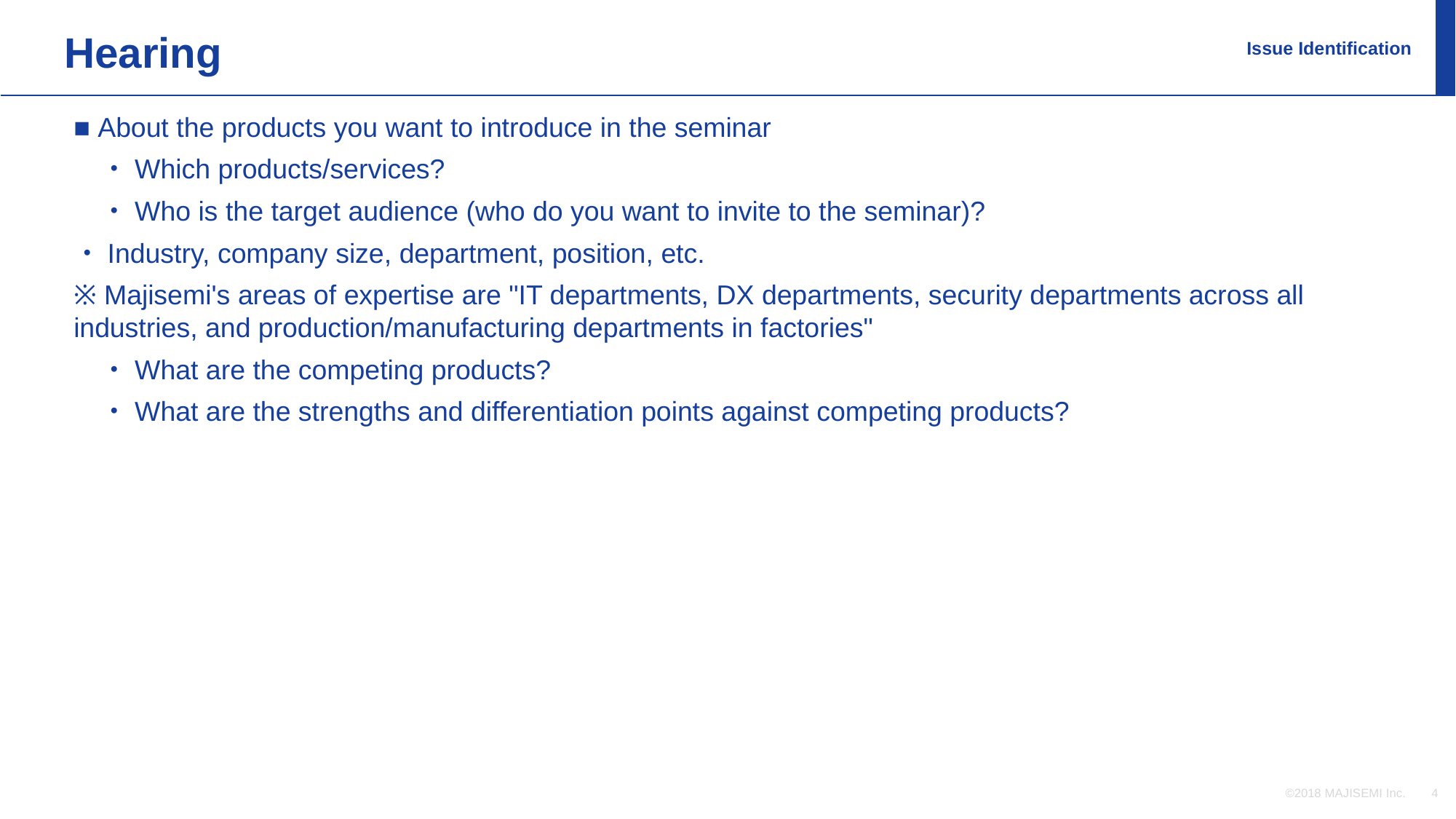

Hearing
Issue Identification
■ About the products you want to introduce in the seminar
　・Which products/services?
　・Who is the target audience (who do you want to invite to the seminar)?
・Industry, company size, department, position, etc.
※ Majisemi's areas of expertise are "IT departments, DX departments, security departments across all industries, and production/manufacturing departments in factories"
　・What are the competing products?
　・What are the strengths and differentiation points against competing products?
©2018 MAJISEMI Inc.
4